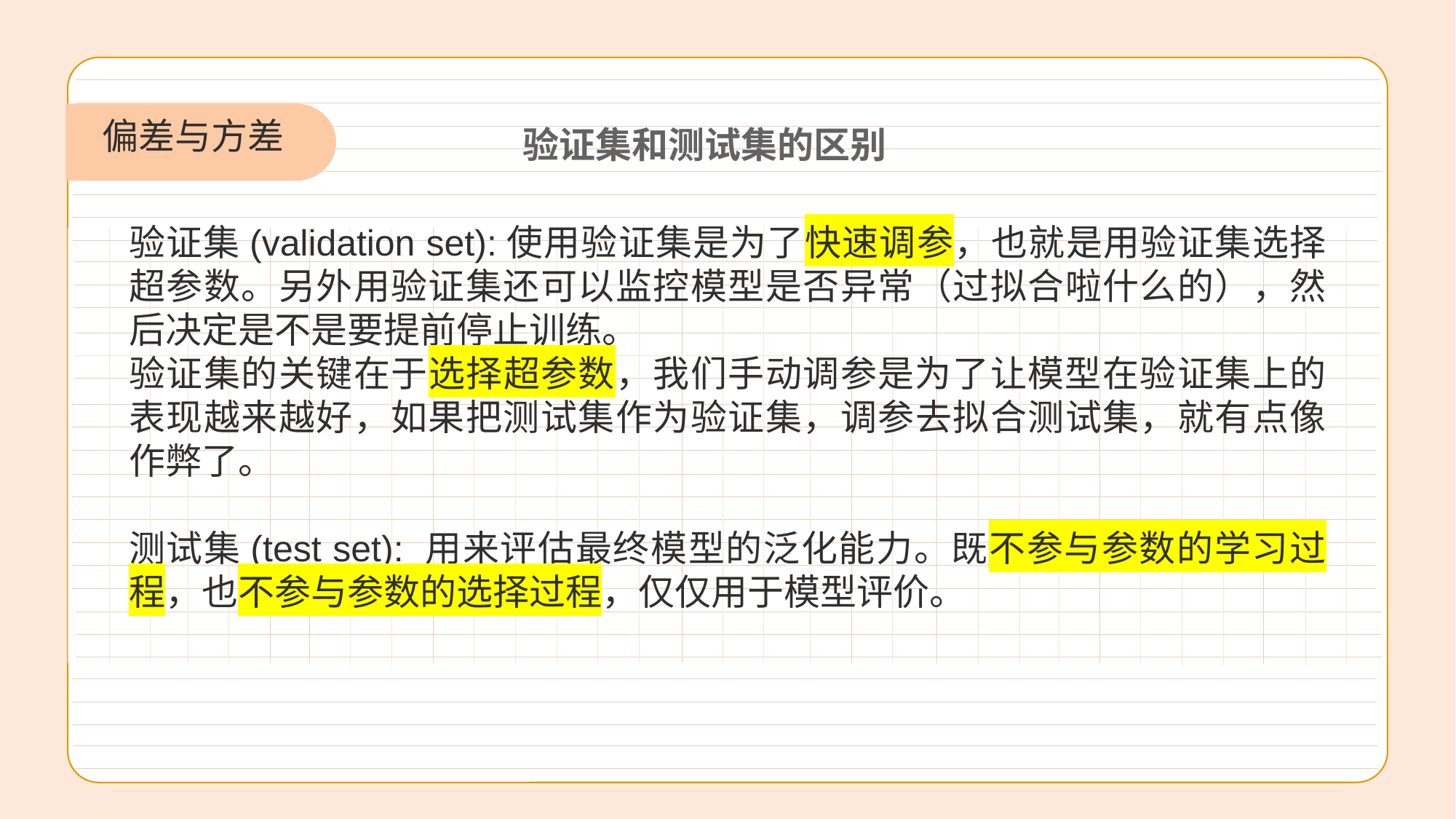

验证集和测试集的区别
偏差与方差
验证集(validation set):使用验证集是为了快速调参，也就是用验证集选择超参数。另外用验证集还可以监控模型是否异常（过拟合啦什么的），然后决定是不是要提前停止训练。
验证集的关键在于选择超参数，我们手动调参是为了让模型在验证集上的表现越来越好，如果把测试集作为验证集，调参去拟合测试集，就有点像作弊了。

测试集(test set): 用来评估最终模型的泛化能力。既不参与参数的学习过程，也不参与参数的选择过程，仅仅用于模型评价。